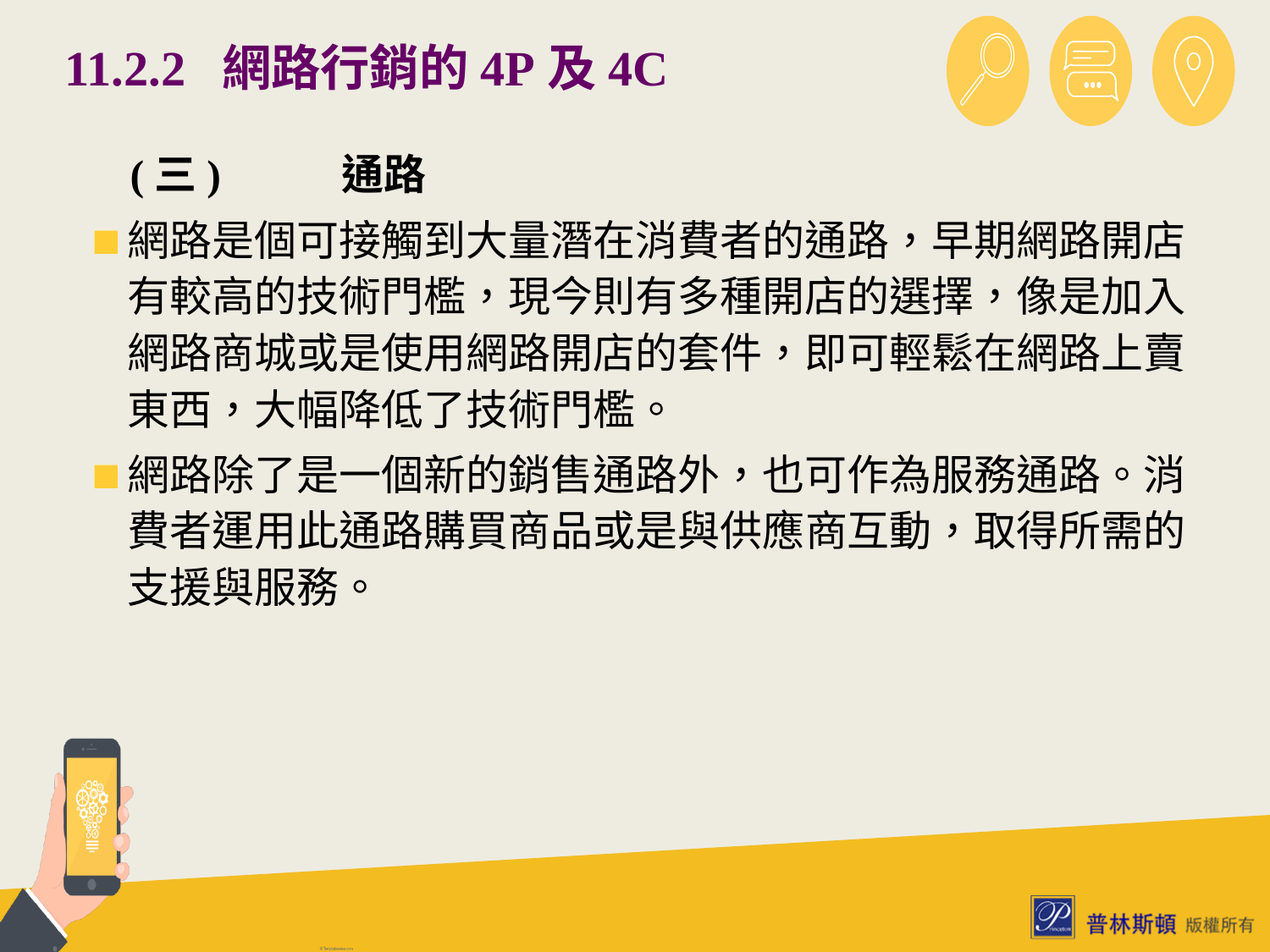

# 11.2.2  網路行銷的4P及4C
    (三)	通路
網路是個可接觸到大量潛在消費者的通路，早期網路開店有較高的技術門檻，現今則有多種開店的選擇，像是加入網路商城或是使用網路開店的套件，即可輕鬆在網路上賣東西，大幅降低了技術門檻。
網路除了是一個新的銷售通路外，也可作為服務通路。消費者運用此通路購買商品或是與供應商互動，取得所需的支援與服務。